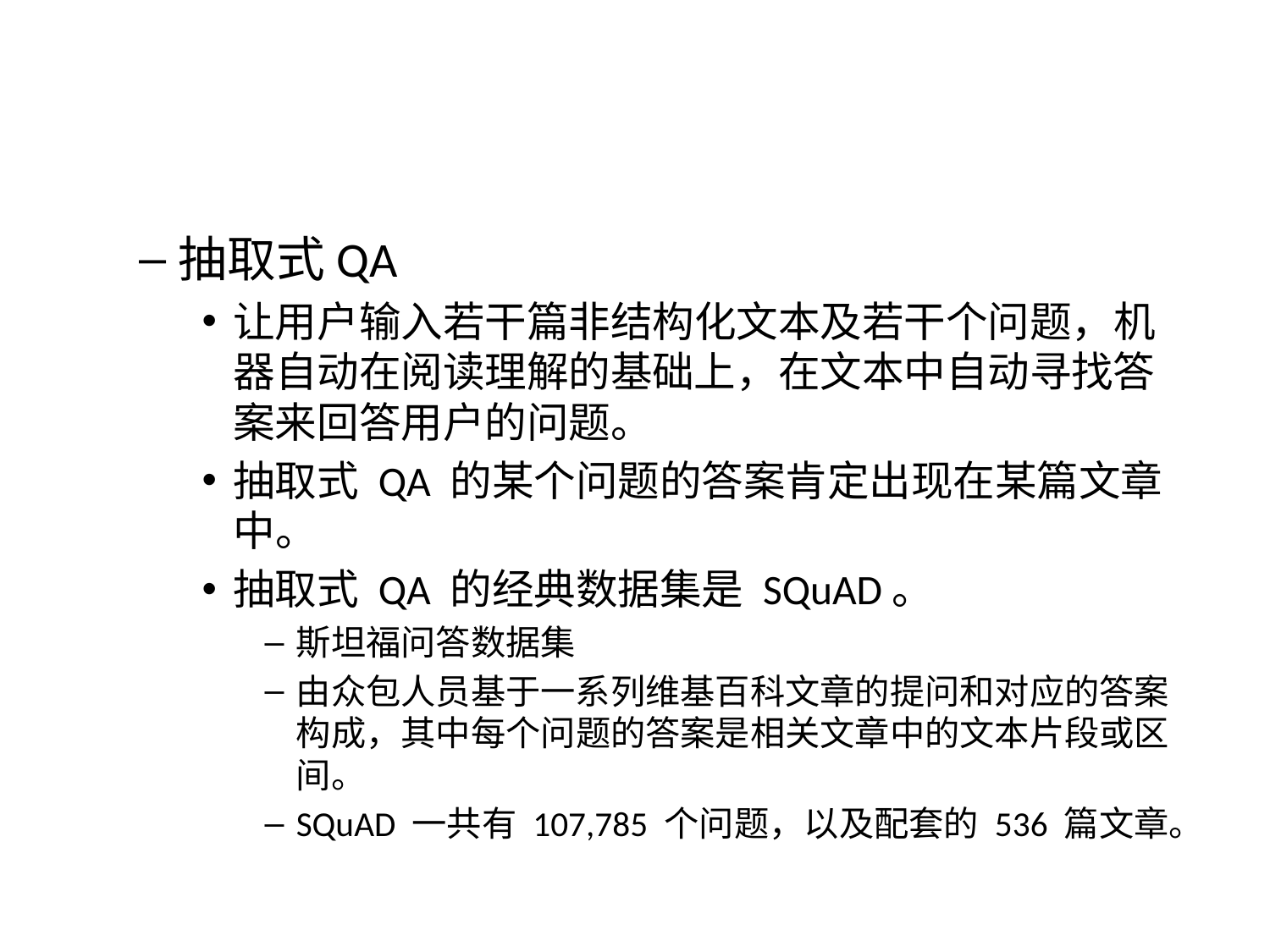

#
抽取式QA
让用户输入若干篇非结构化文本及若干个问题，机器自动在阅读理解的基础上，在文本中自动寻找答案来回答用户的问题。
抽取式 QA 的某个问题的答案肯定出现在某篇文章中。
抽取式 QA 的经典数据集是 SQuAD。
斯坦福问答数据集
由众包人员基于一系列维基百科文章的提问和对应的答案构成，其中每个问题的答案是相关文章中的文本片段或区间。
SQuAD 一共有 107,785 个问题，以及配套的 536 篇文章。